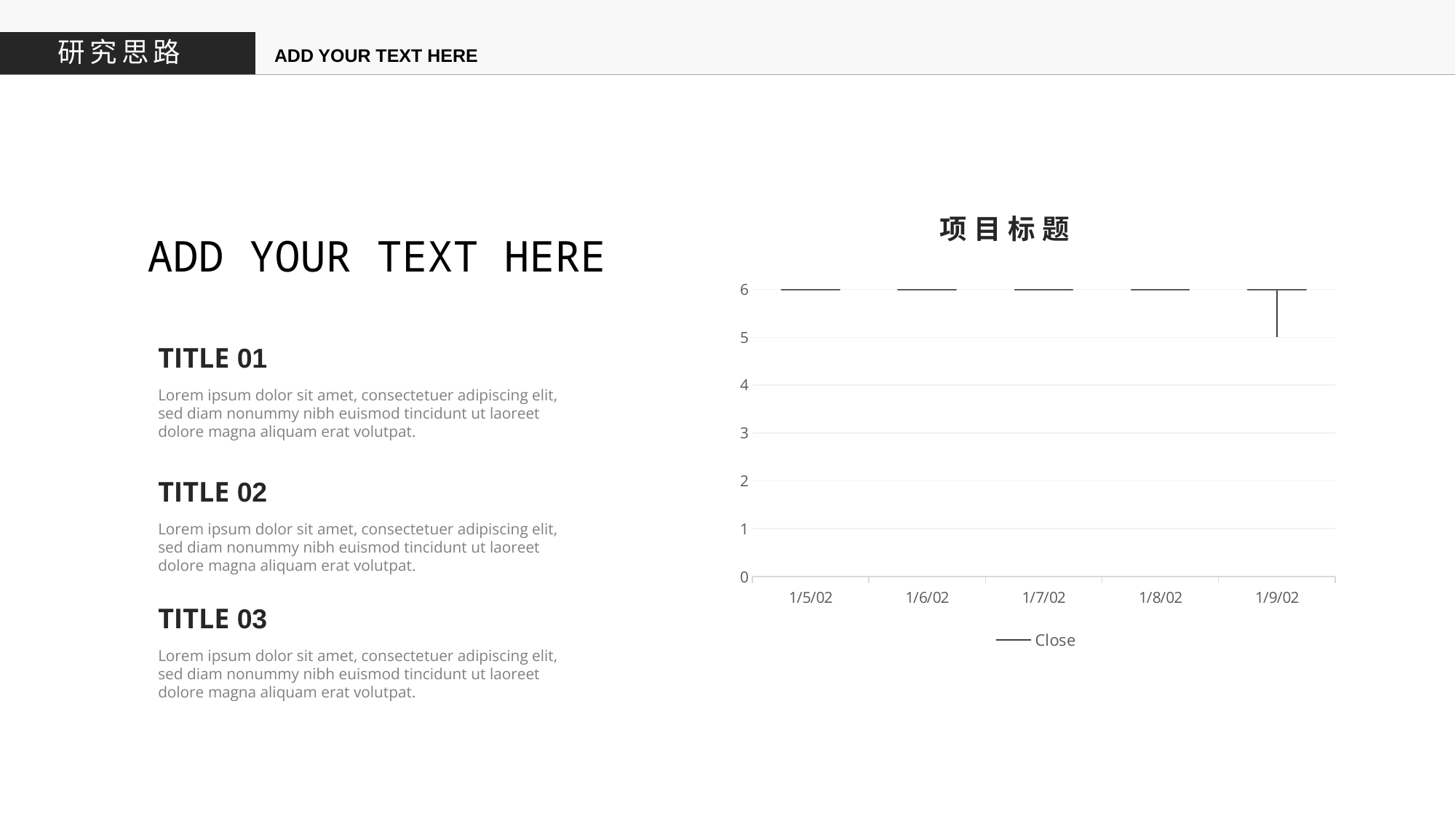

研究思路
ADD YOUR TEXT HERE

[unsupported chart]

ADD YOUR TEXT HERE
TITLE 01
Lorem ipsum dolor sit amet, consectetuer adipiscing elit, sed diam nonummy nibh euismod tincidunt ut laoreet dolore magna aliquam erat volutpat.
TITLE 02
Lorem ipsum dolor sit amet, consectetuer adipiscing elit, sed diam nonummy nibh euismod tincidunt ut laoreet dolore magna aliquam erat volutpat.
TITLE 03
Lorem ipsum dolor sit amet, consectetuer adipiscing elit, sed diam nonummy nibh euismod tincidunt ut laoreet dolore magna aliquam erat volutpat.